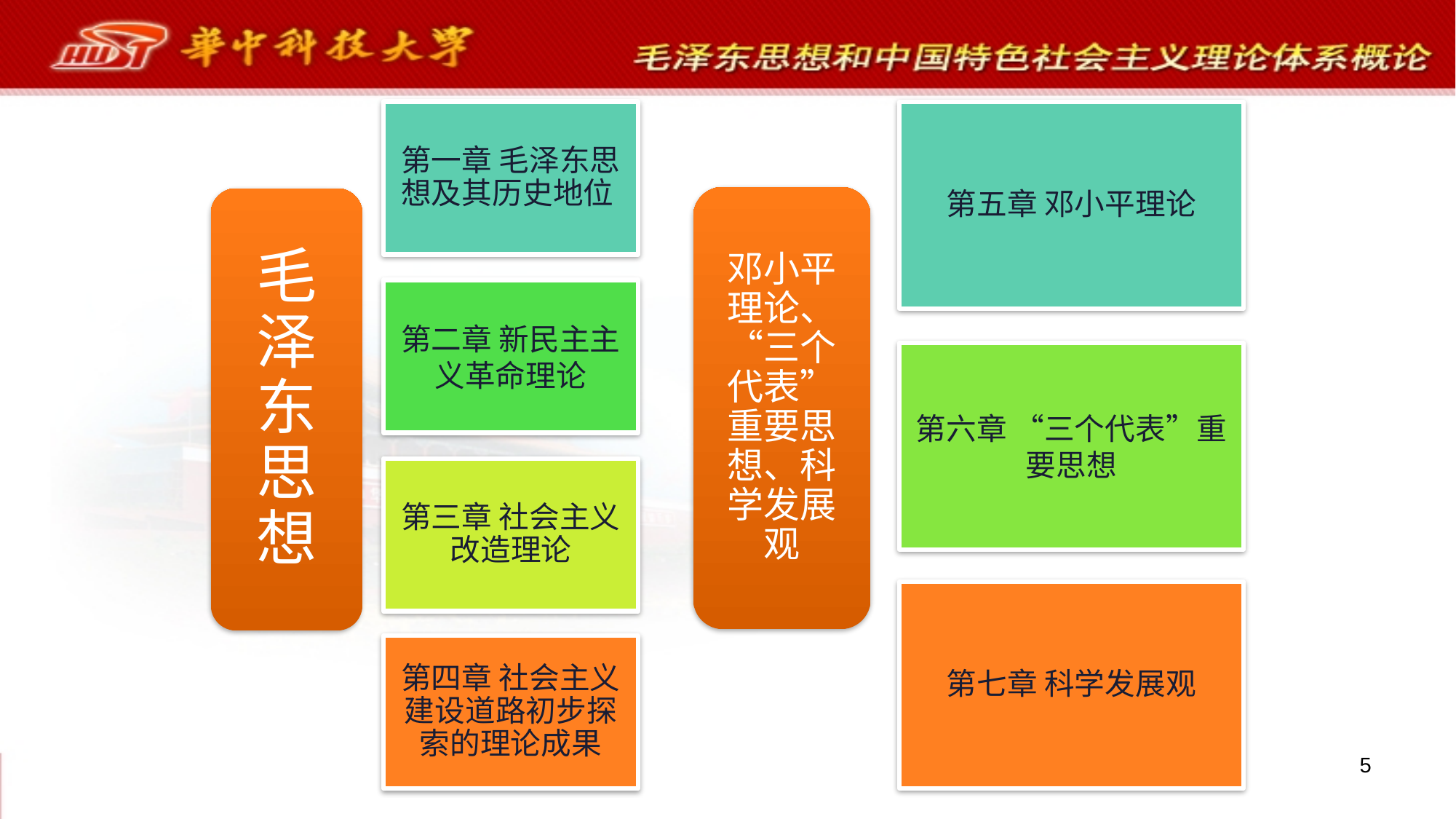

第一章 毛泽东思想及其历史地位
第二章 新民主主义革命理论
第三章 社会主义改造理论
第四章 社会主义建设道路初步探索的理论成果
第五章 邓小平理论
第六章 “三个代表”重要思想
第七章 科学发展观

邓小平理论、“三个代表”重要思想、科学发展观

毛泽东思想
5